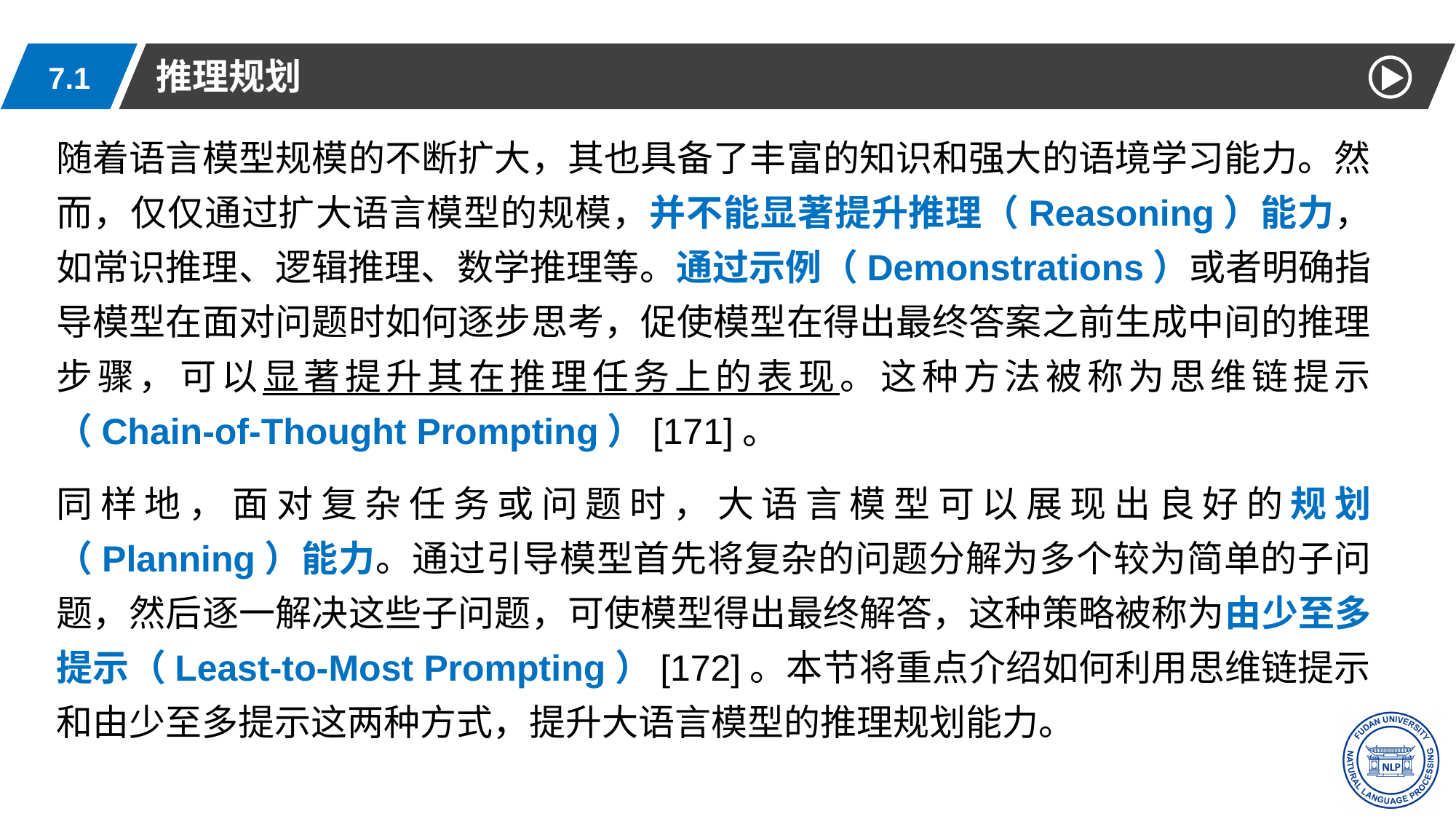

推理规划
7.1

随着语言模型规模的不断扩大，其也具备了丰富的知识和强大的语境学习能力。然而，仅仅通过扩大语言模型的规模，并不能显著提升推理（Reasoning）能力，如常识推理、逻辑推理、数学推理等。通过示例（Demonstrations）或者明确指导模型在面对问题时如何逐步思考，促使模型在得出最终答案之前生成中间的推理步骤，可以显著提升其在推理任务上的表现。这种方法被称为思维链提示（Chain-of-Thought Prompting）[171]。
同样地，面对复杂任务或问题时，大语言模型可以展现出良好的规划（Planning）能力。通过引导模型首先将复杂的问题分解为多个较为简单的子问题，然后逐一解决这些子问题，可使模型得出最终解答，这种策略被称为由少至多提示（Least-to-Most Prompting）[172]。本节将重点介绍如何利用思维链提示和由少至多提示这两种方式，提升大语言模型的推理规划能力。
5